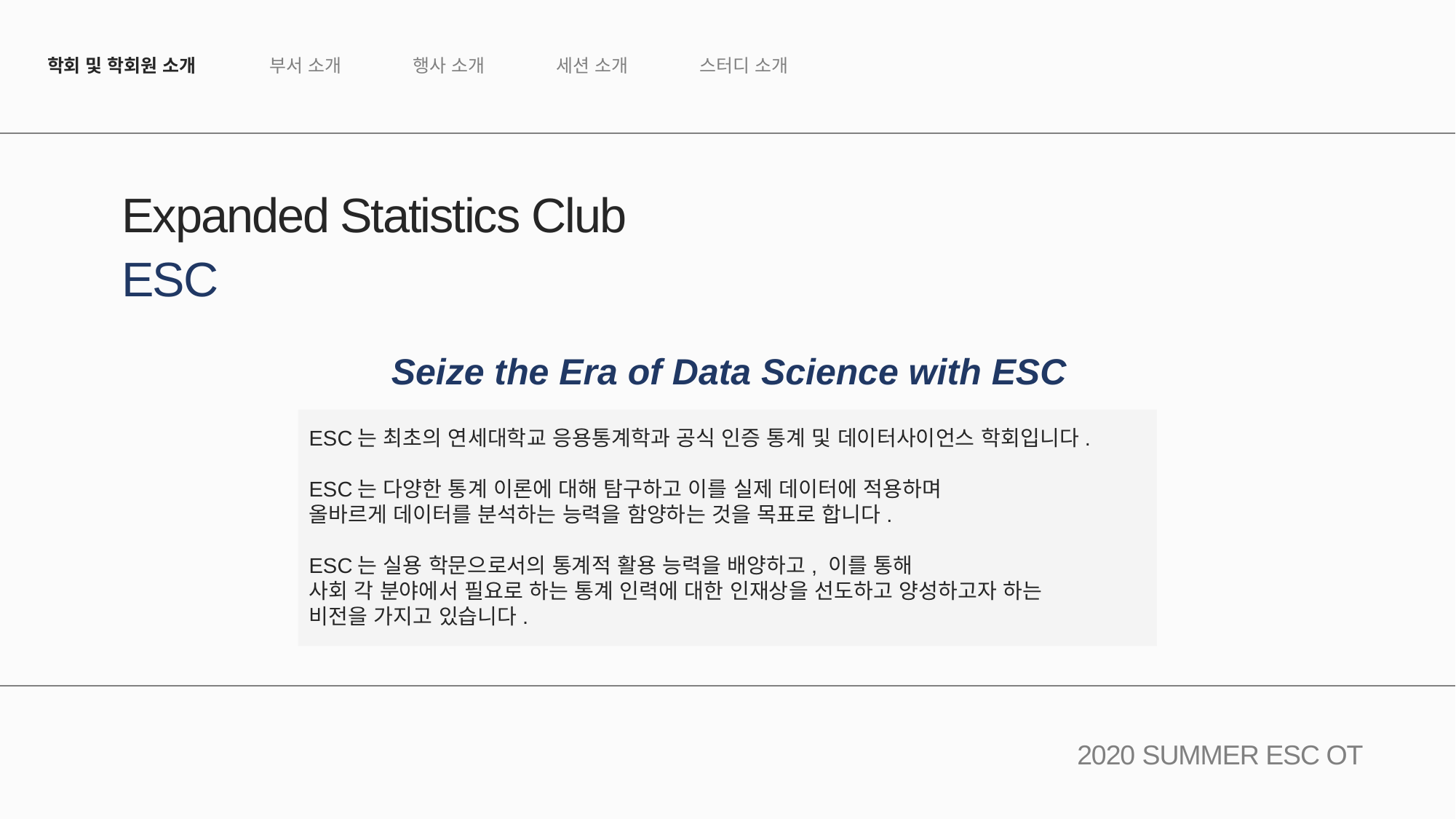

행사 소개
세션 소개
스터디 소개
부서 소개
학회 및 학회원 소개
Expanded Statistics Club
ESC
Seize the Era of Data Science with ESC

ESC는 최초의 연세대학교 응용통계학과 공식 인증 통계 및 데이터사이언스 학회입니다.

ESC는 다양한 통계 이론에 대해 탐구하고 이를 실제 데이터에 적용하며
올바르게 데이터를 분석하는 능력을 함양하는 것을 목표로 합니다.

ESC는 실용 학문으로서의 통계적 활용 능력을 배양하고, 이를 통해
사회 각 분야에서 필요로 하는 통계 인력에 대한 인재상을 선도하고 양성하고자 하는
비전을 가지고 있습니다.
2020 SUMMER ESC OT